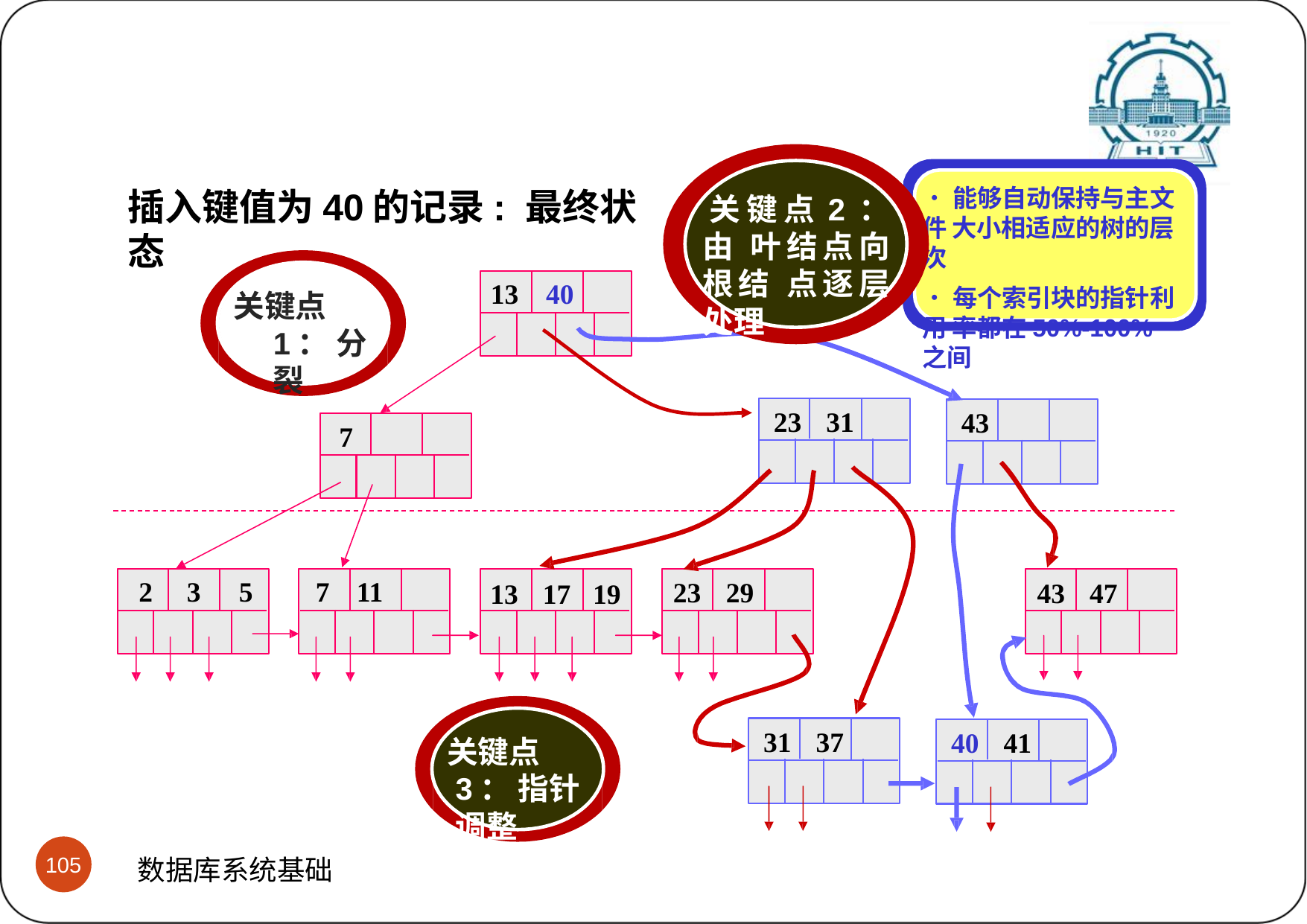

# B+树之键值插入与结点分裂过程示意 (3)插入及分裂完成后

•能够自动保持与主文件 大小相适应的树的层次
•每个索引块的指针利用 率都在50%-100%之间
插入键值为40的记录: 最终状态
关键点2：由 叶结点向根结 点逐层处理

13	40
关键点1： 分裂

23	31
43

7

2	3	5
7	11
23	29
43	47
13	17	19

31	37
40	41
关键点3： 指针调整